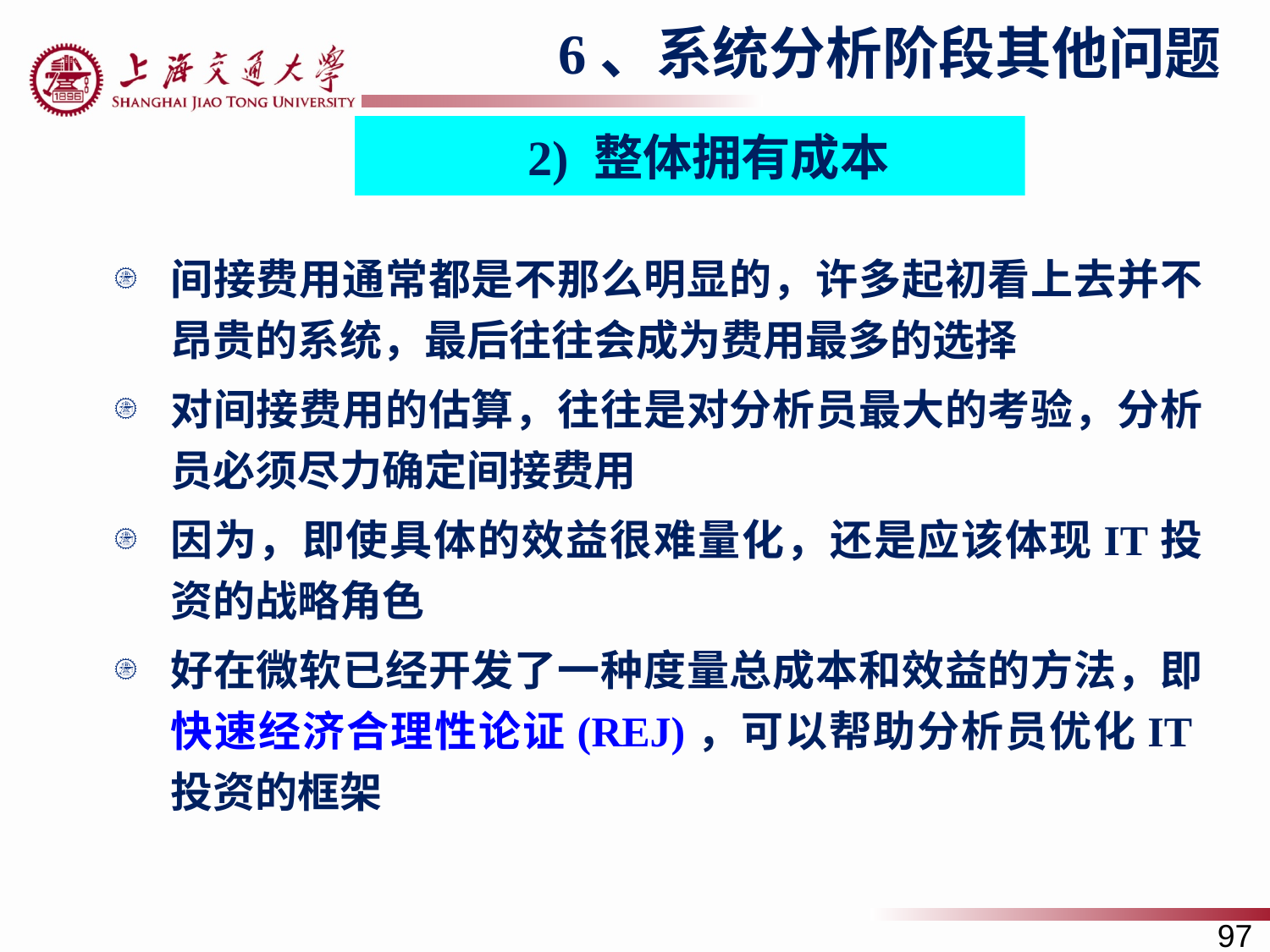

6、系统分析阶段其他问题
2) 整体拥有成本
间接费用通常都是不那么明显的，许多起初看上去并不昂贵的系统，最后往往会成为费用最多的选择
对间接费用的估算，往往是对分析员最大的考验，分析员必须尽力确定间接费用
因为，即使具体的效益很难量化，还是应该体现IT投资的战略角色
好在微软已经开发了一种度量总成本和效益的方法，即快速经济合理性论证(REJ)，可以帮助分析员优化IT投资的框架
97